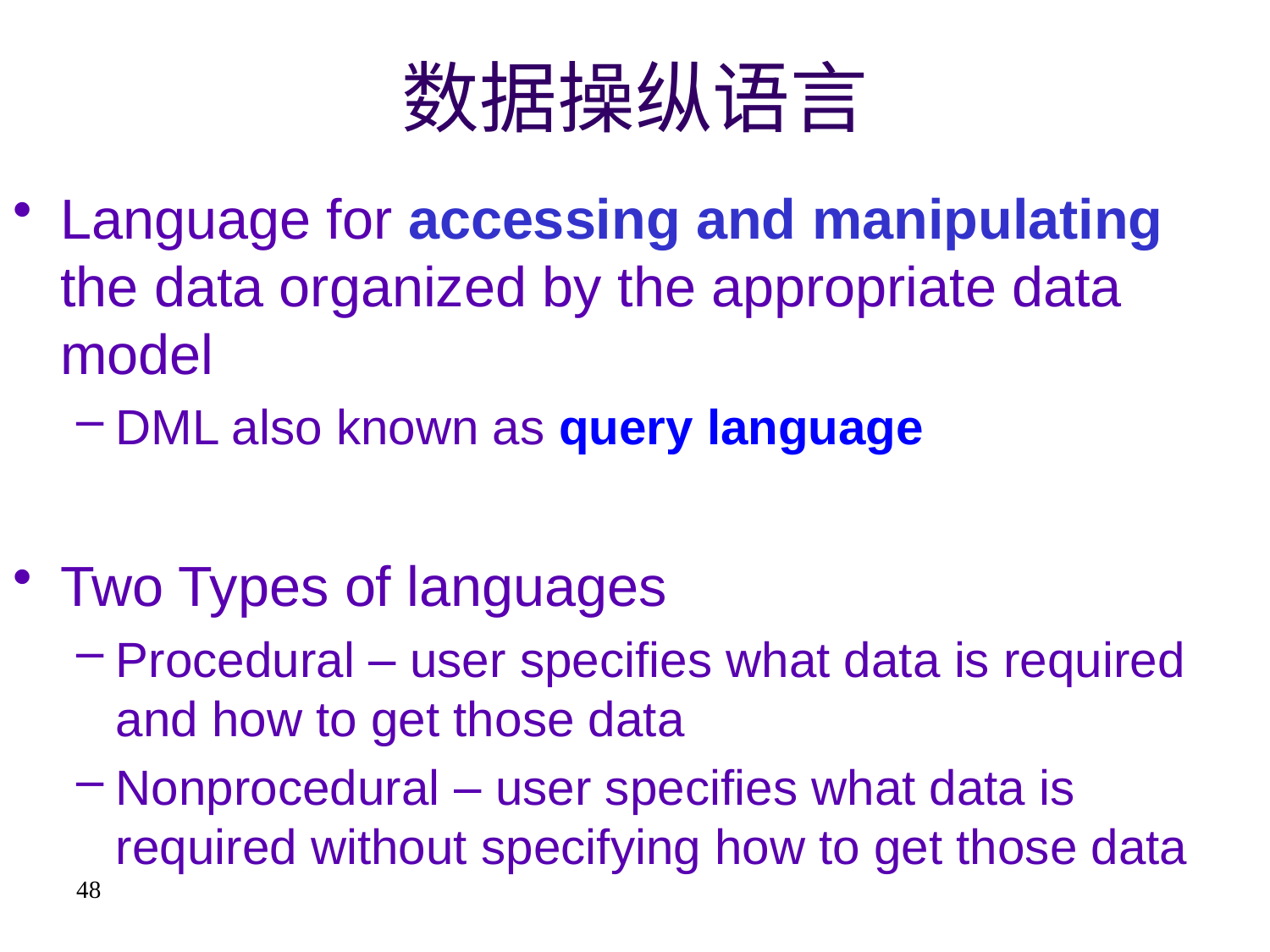

# 数据操纵语言
Language for accessing and manipulating the data organized by the appropriate data model
DML also known as query language

Two Types of languages
Procedural – user specifies what data is required and how to get those data
Nonprocedural – user specifies what data is required without specifying how to get those data
48